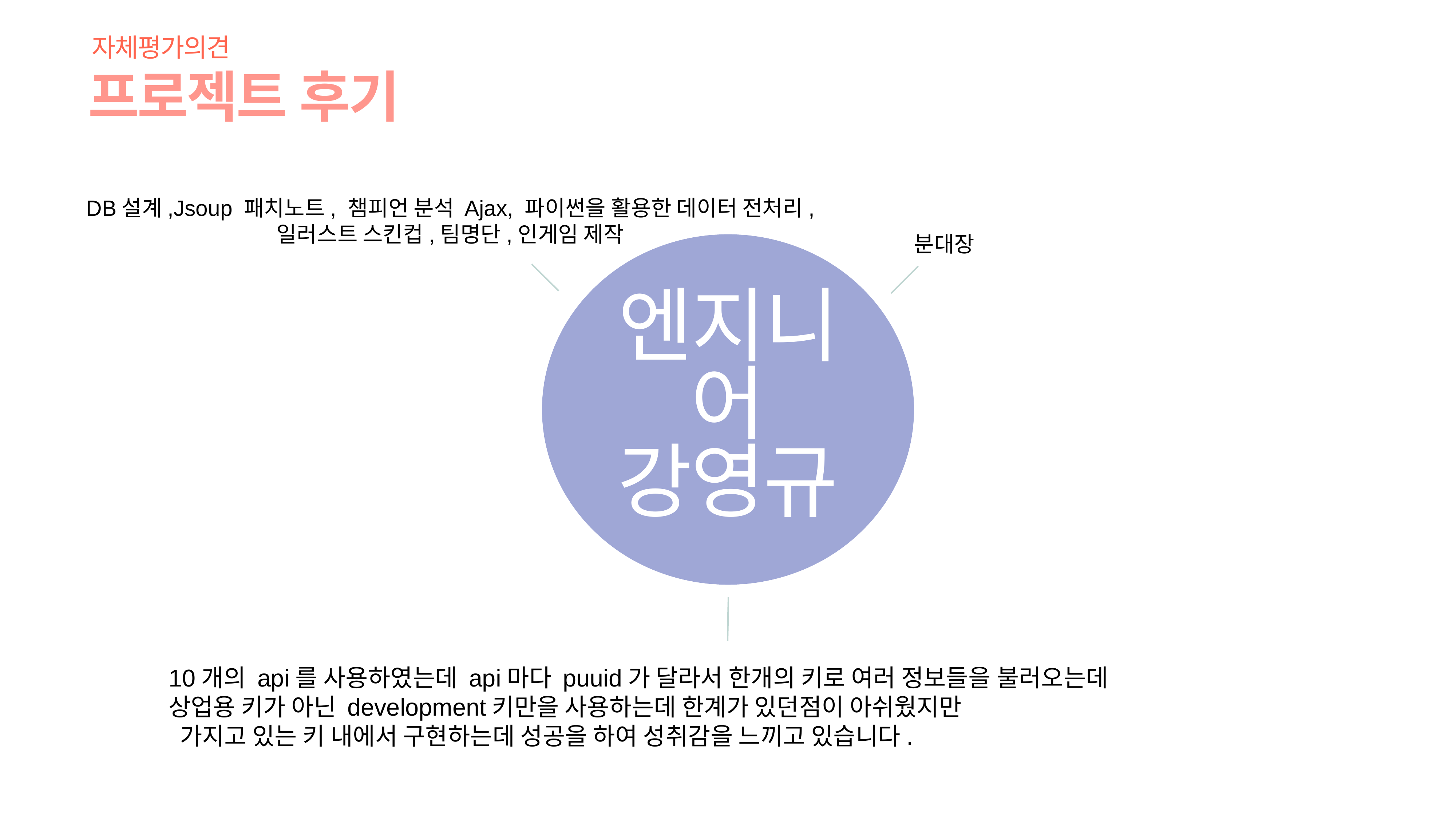

자체평가의견
프로젝트 후기
DB설계,Jsoup 패치노트, 챔피언 분석 Ajax, 파이썬을 활용한 데이터 전처리,
일러스트 스킨컵,팀명단,인게임 제작
분대장

엔지니어
강영규

10개의 api를 사용하였는데 api마다 puuid가 달라서 한개의 키로 여러 정보들을 불러오는데
상업용 키가 아닌 development키만을 사용하는데 한계가 있던점이 아쉬웠지만
 가지고 있는 키 내에서 구현하는데 성공을 하여 성취감을 느끼고 있습니다.